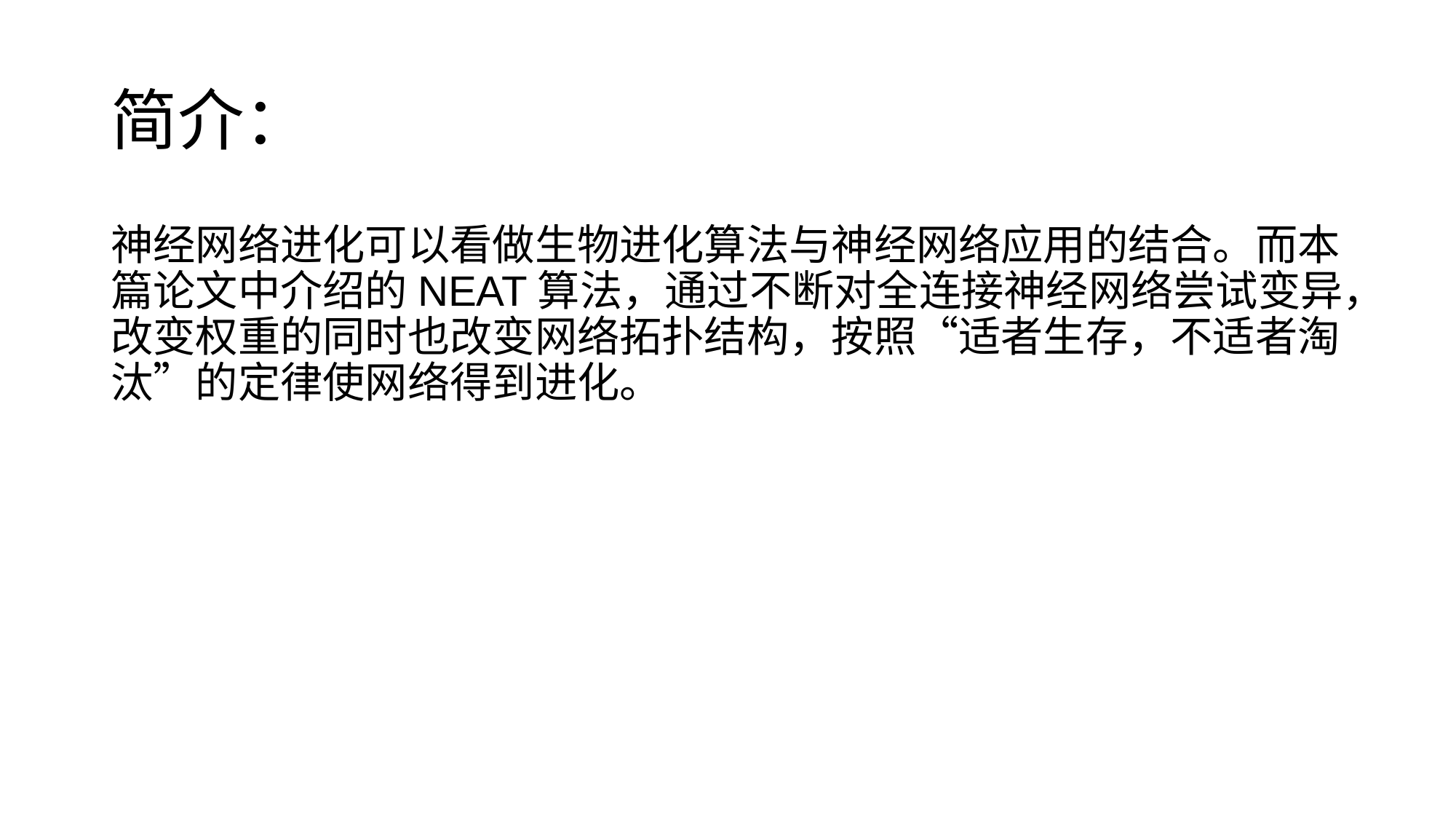

# 简介：
神经网络进化可以看做生物进化算法与神经网络应用的结合。而本篇论文中介绍的NEAT算法，通过不断对全连接神经网络尝试变异，改变权重的同时也改变网络拓扑结构，按照“适者生存，不适者淘汰”的定律使网络得到进化。